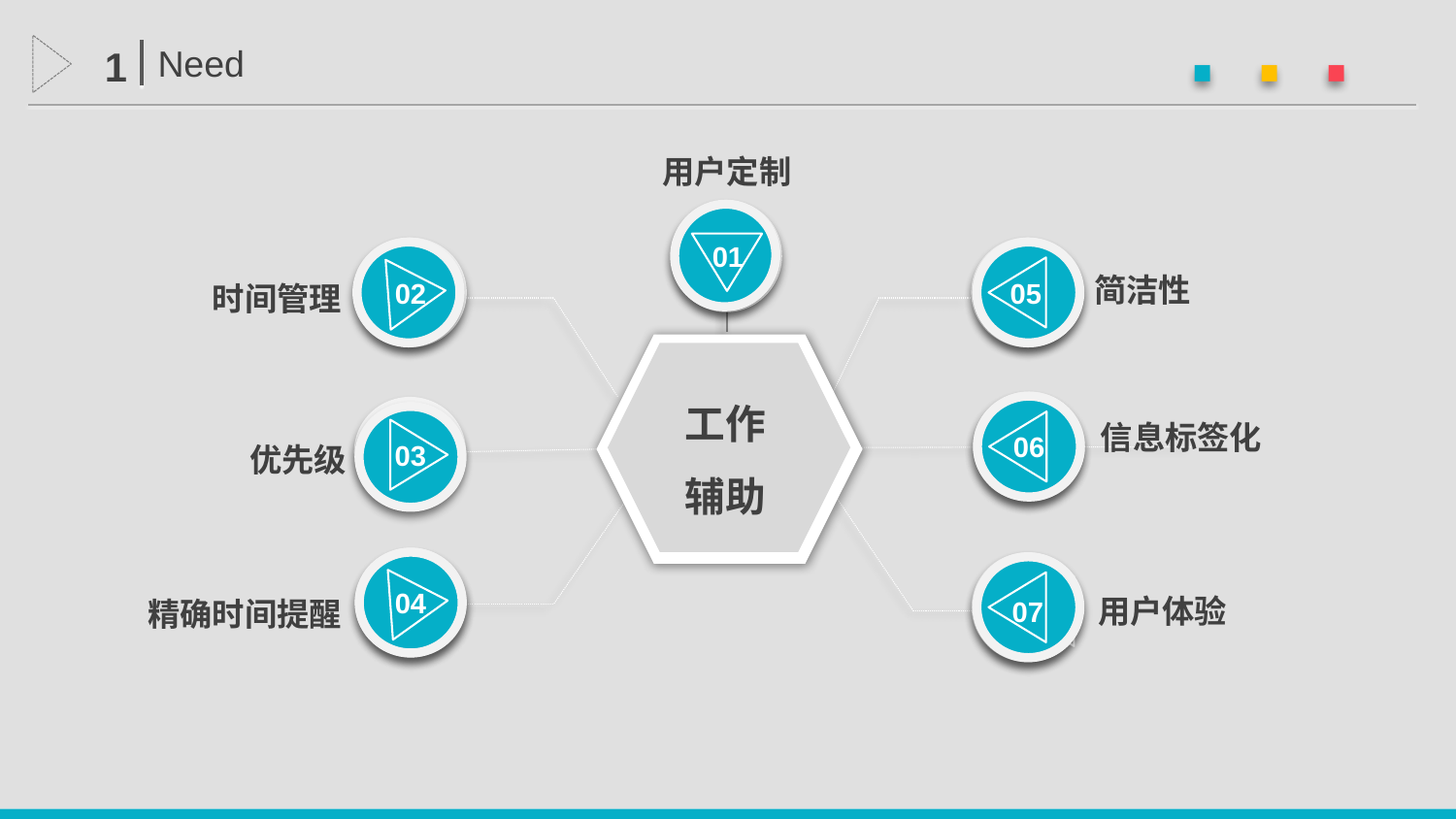

· · ·
Need
1

用户定制

01

简洁性

02
05
时间管理

工作
辅助

信息标签化

06
CSWADI

03
优先级

04

用户体验
精确时间提醒
07